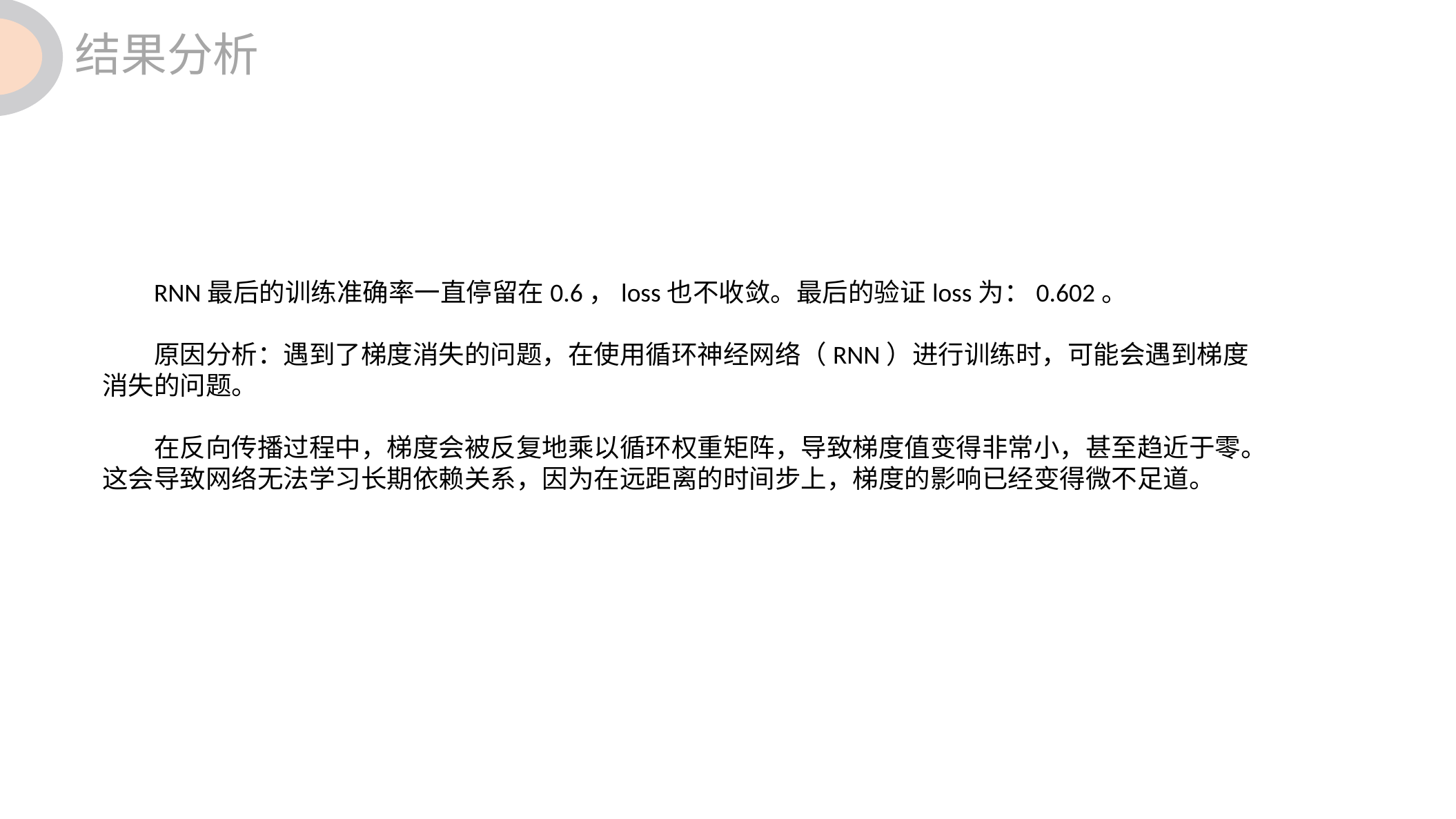

结果分析

RNN最后的训练准确率一直停留在0.6，loss也不收敛。最后的验证loss为：0.602。

原因分析：遇到了梯度消失的问题，在使用循环神经网络（RNN）进行训练时，可能会遇到梯度消失的问题。

在反向传播过程中，梯度会被反复地乘以循环权重矩阵，导致梯度值变得非常小，甚至趋近于零。这会导致网络无法学习长期依赖关系，因为在远距离的时间步上，梯度的影响已经变得微不足道。